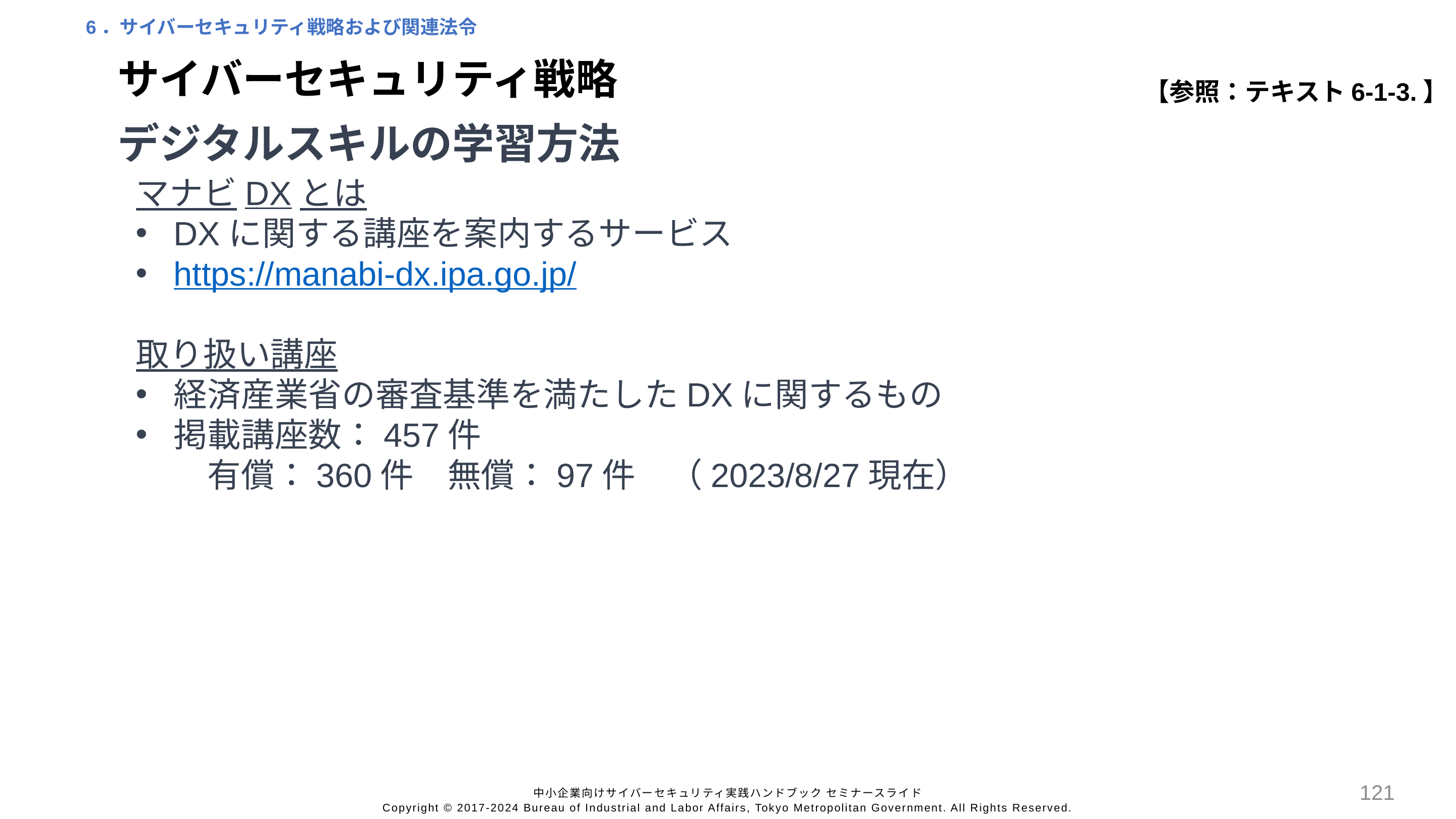

6．サイバーセキュリティ戦略および関連法令
サイバーセキュリティ戦略
【参照：テキスト6-1-3.】
デジタルスキルの学習方法
マナビDXとは
DXに関する講座を案内するサービス
https://manabi-dx.ipa.go.jp/

取り扱い講座
経済産業省の審査基準を満たしたDXに関するもの
掲載講座数：457件
　有償：360件　無償：97件　（2023/8/27現在）

121